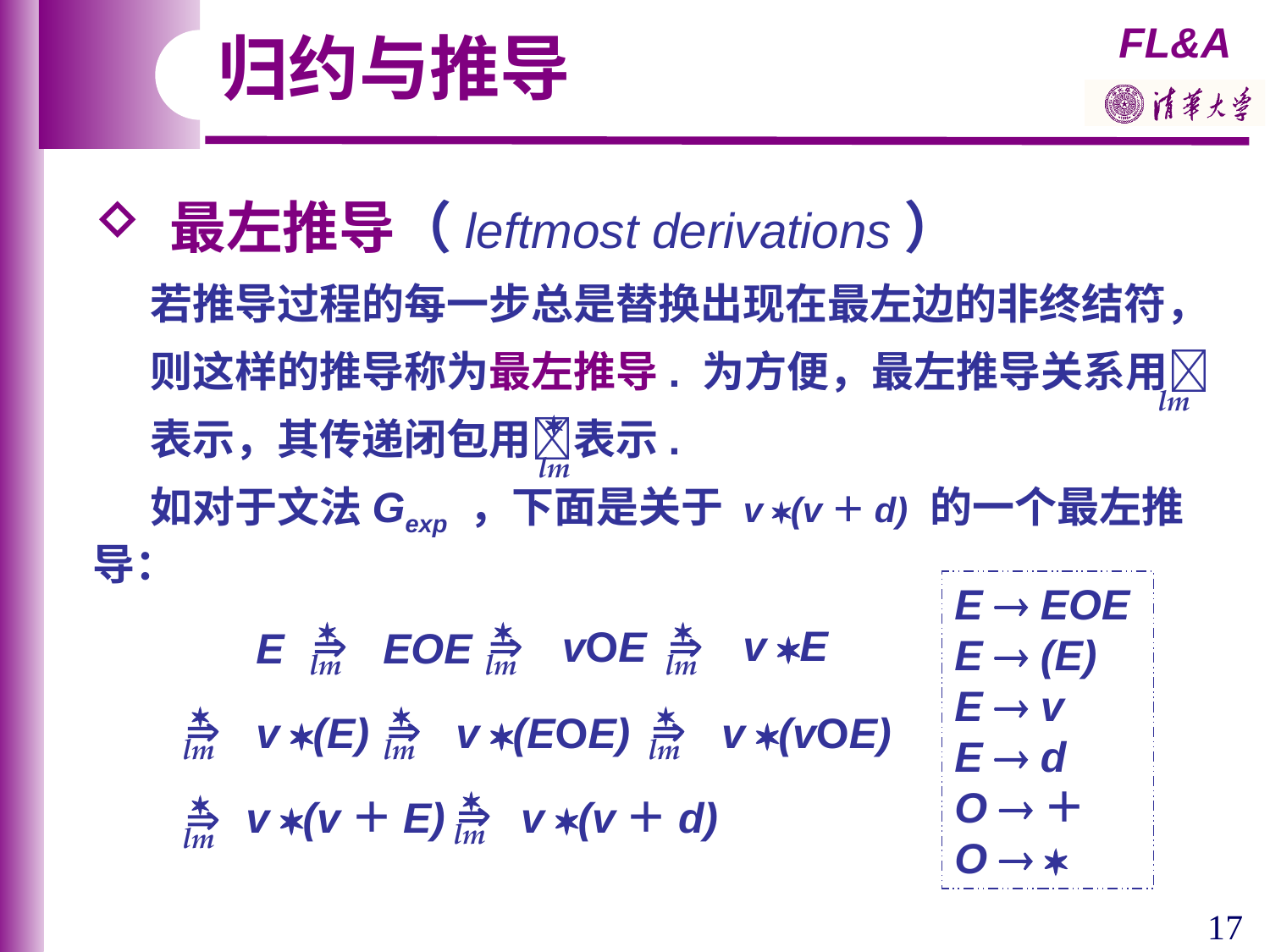

归约与推导
 最左推导（leftmost derivations）

     若推导过程的每一步总是替换出现在最左边的非终结符，

     则这样的推导称为最左推导. 为方便，最左推导关系用⇒

     表示，其传递闭包用⇒表示.

     如对于文法Gexp ，下面是关于 v ∗(v＋d) 的一个最左推导：
lm
∗
lm
E → EOE
E → (E)
E → v
E → d
O →＋
O → ∗

∗
⇒
lm
∗
⇒
lm
∗
⇒
lm
v ∗E
vOE
E
EOE
∗
⇒
lm
∗
⇒
lm
∗
⇒
lm
v ∗(E)
v ∗(EOE)
v ∗(vOE)
∗
⇒
lm
∗
⇒
lm
v ∗(v＋E)
v ∗(v＋d)
17